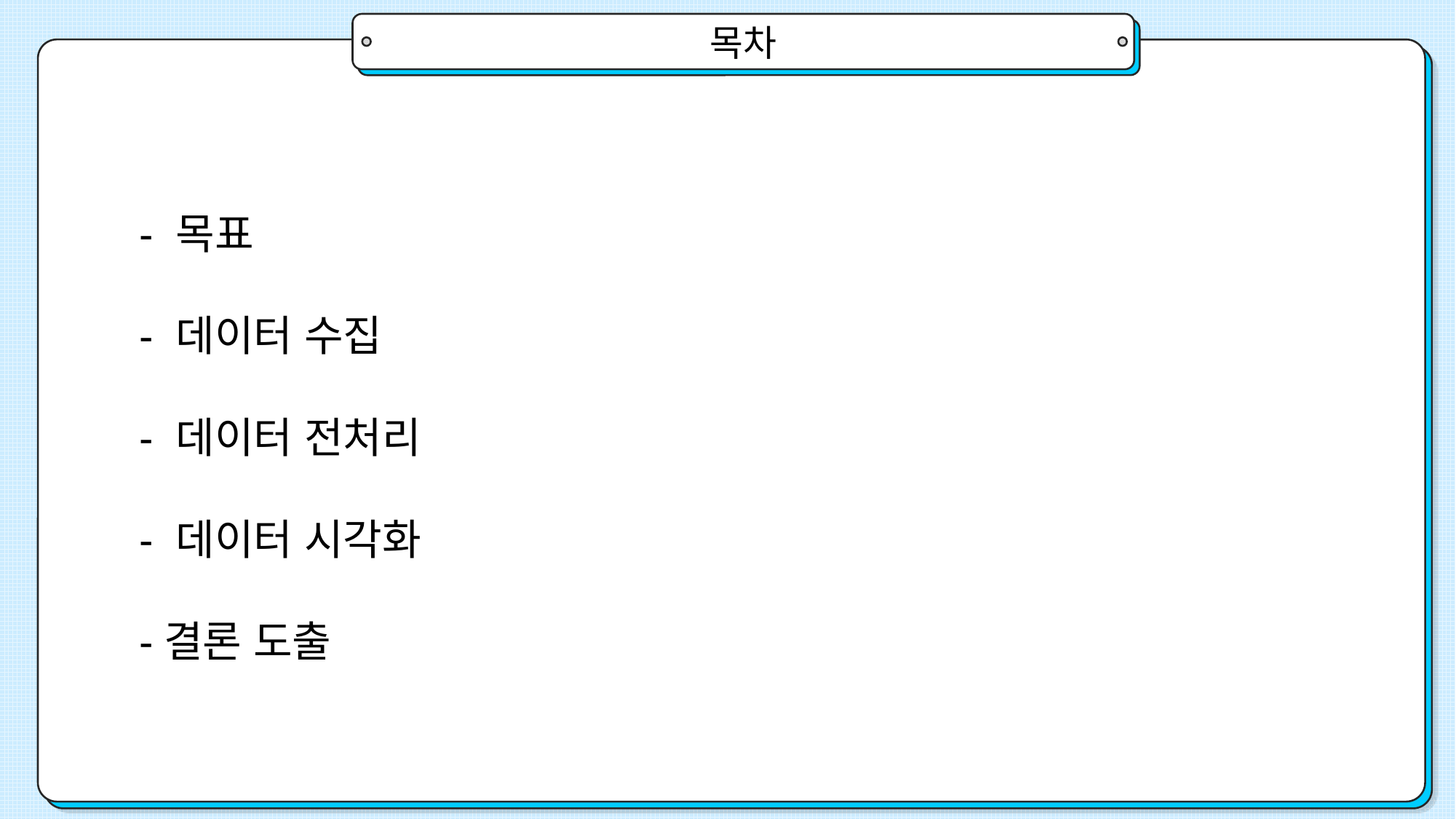

목차

- 목표

- 데이터 수집

- 데이터 전처리

- 데이터 시각화

-결론 도출